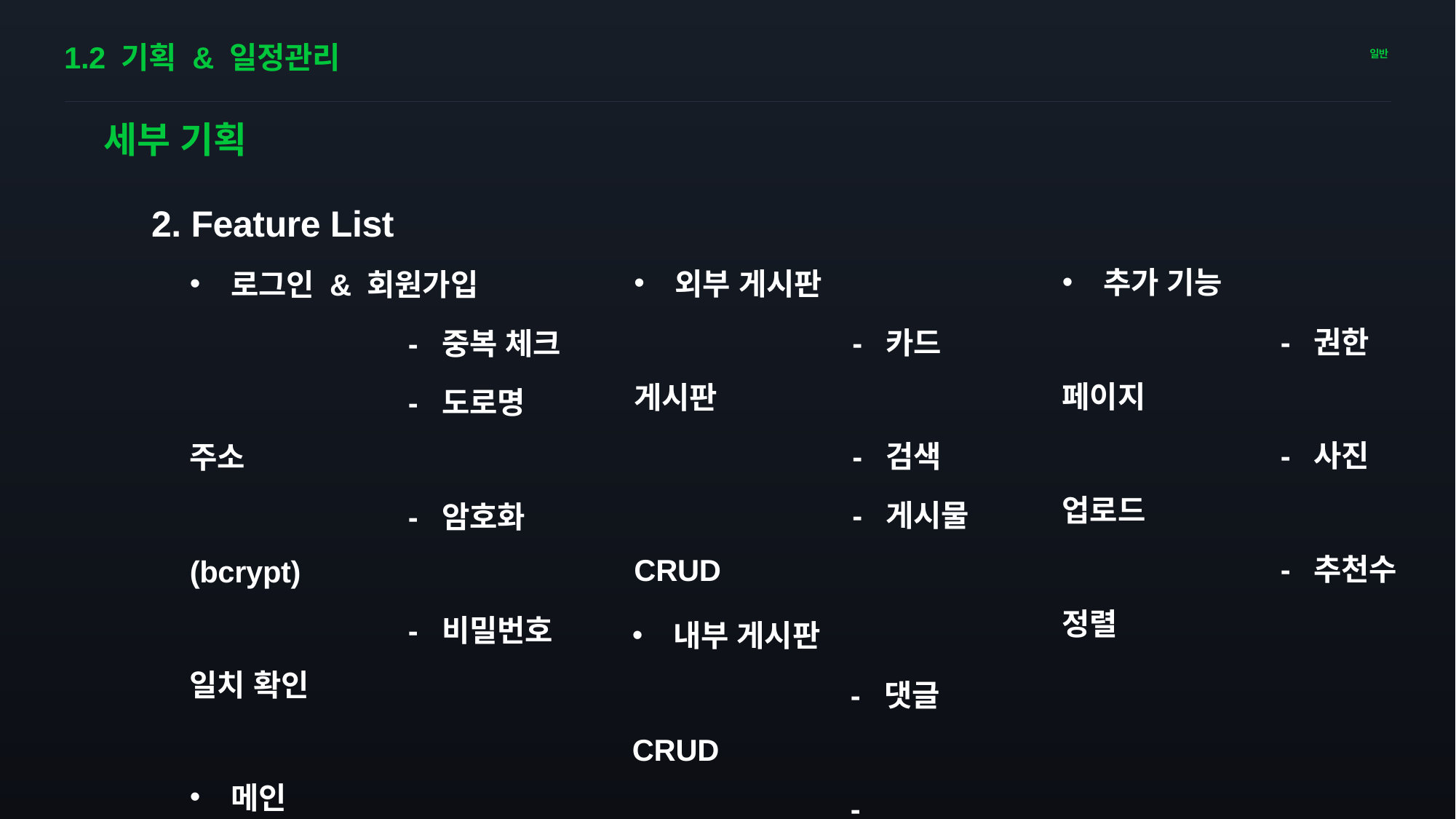

# 1.2 기획 & 일정관리
세부 기획

 2. Feature List

추가 기능
  		-  권한 페이지
		-  사진 업로드
		-  추천수 정렬

외부 게시판
  		-  카드 게시판
		-  검색
		-  게시물 CRUD

로그인 & 회원가입
  		-  중복 체크
		-  도로명 주소
		-  암호화(bcrypt)
		-  비밀번호 일치 확인

메인
   -  호선 별 이름
   -  역 별 게시물 현황

내부 게시판
  		-  댓글 CRUD
		-  조회수